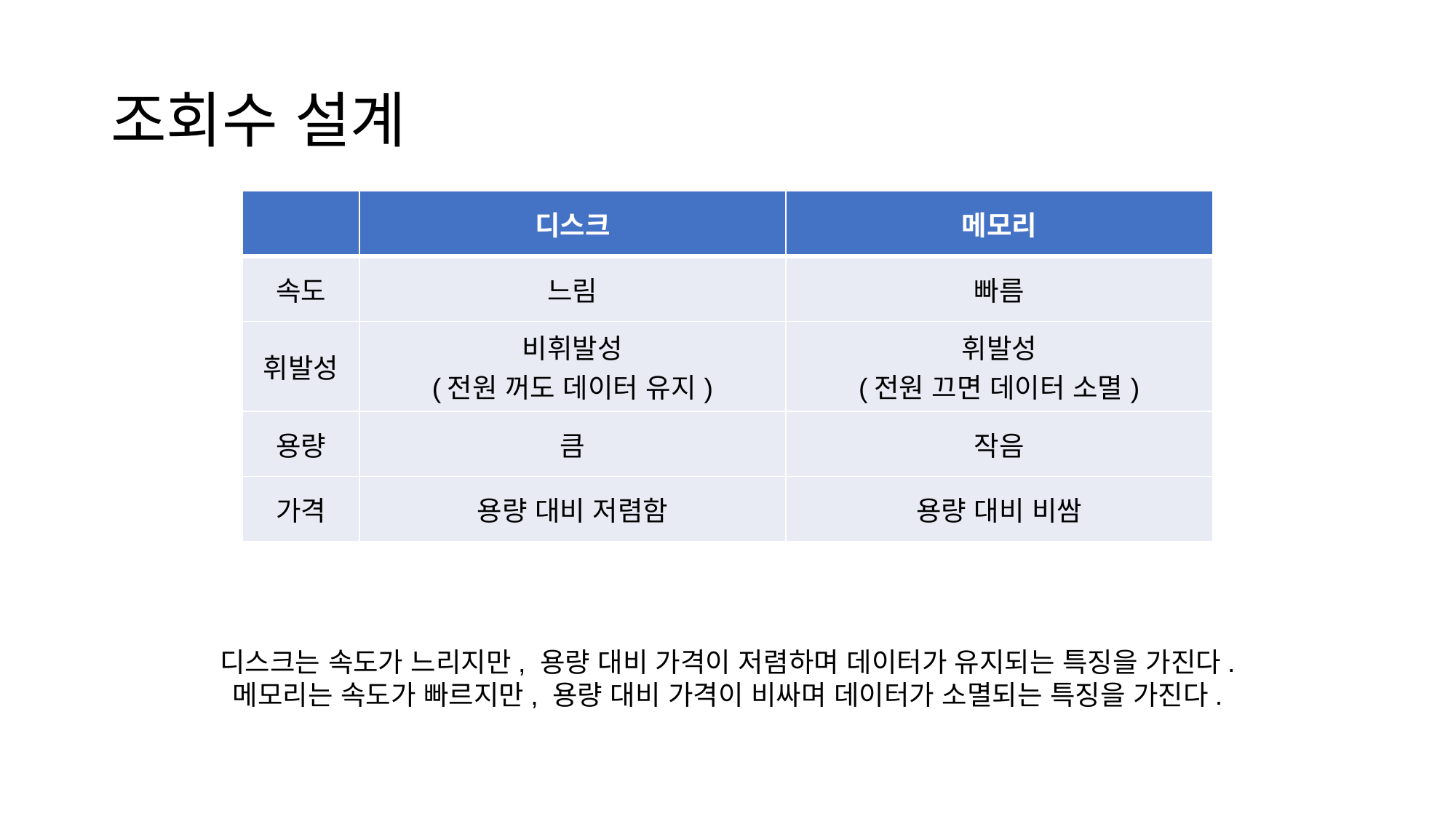

# 조회수 설계
|  | 디스크 | 메모리 |
| --- | --- | --- |
| 속도 | 느림 | 빠름 |
| 휘발성 | 비휘발성 (전원 꺼도 데이터 유지) | 휘발성 (전원 끄면 데이터 소멸) |
| 용량 | 큼 | 작음 |
| 가격 | 용량 대비 저렴함 | 용량 대비 비쌈 |
디스크는 속도가 느리지만, 용량 대비 가격이 저렴하며 데이터가 유지되는 특징을 가진다.
메모리는 속도가 빠르지만, 용량 대비 가격이 비싸며 데이터가 소멸되는 특징을 가진다.